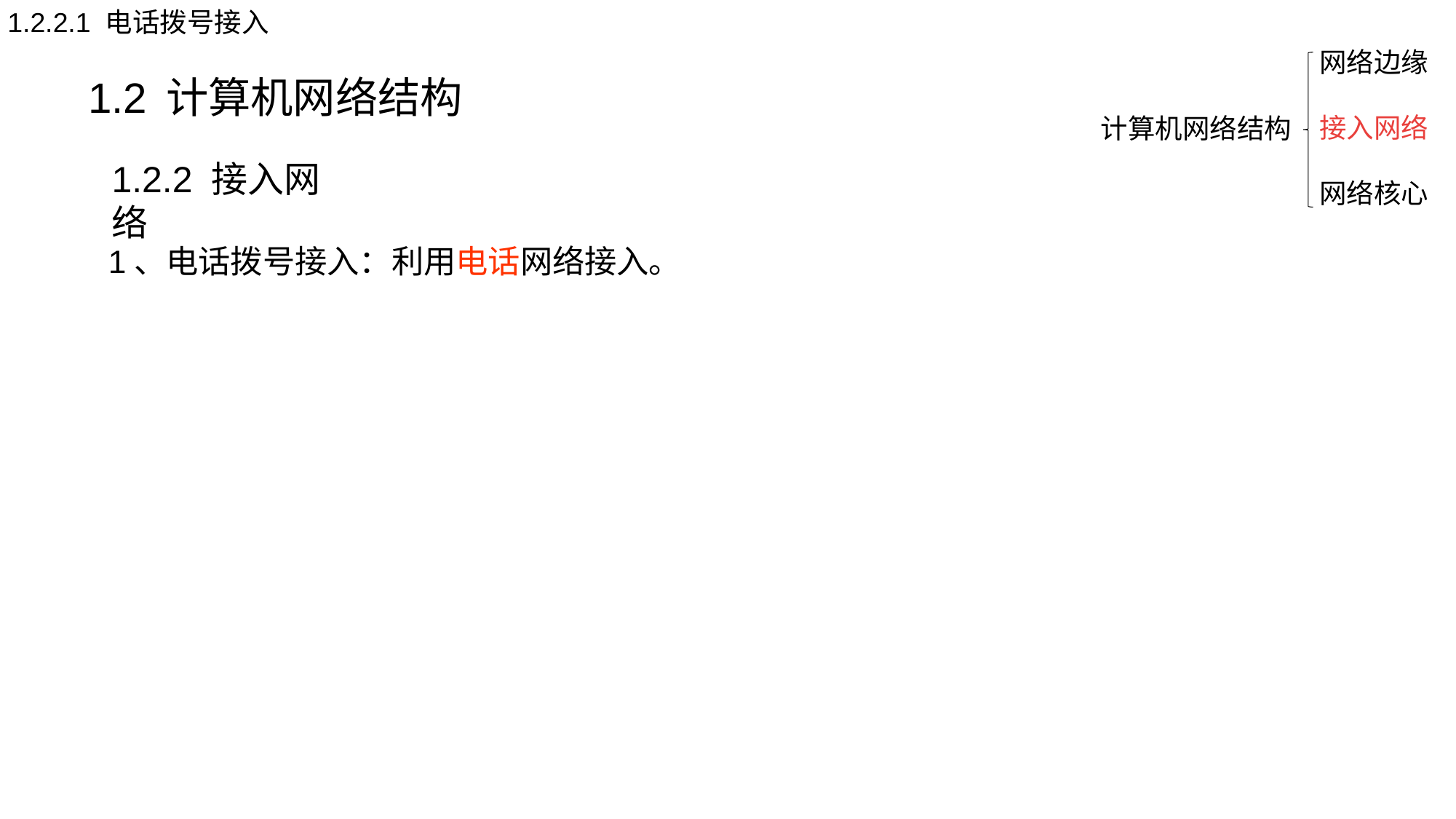

1.2.2.1 电话拨号接入
1.2 计算机网络结构

网络边缘

接入网络

网络核心

计算机网络结构
1.2.2 接入网络
1、电话拨号接入：利用电话网络接入。